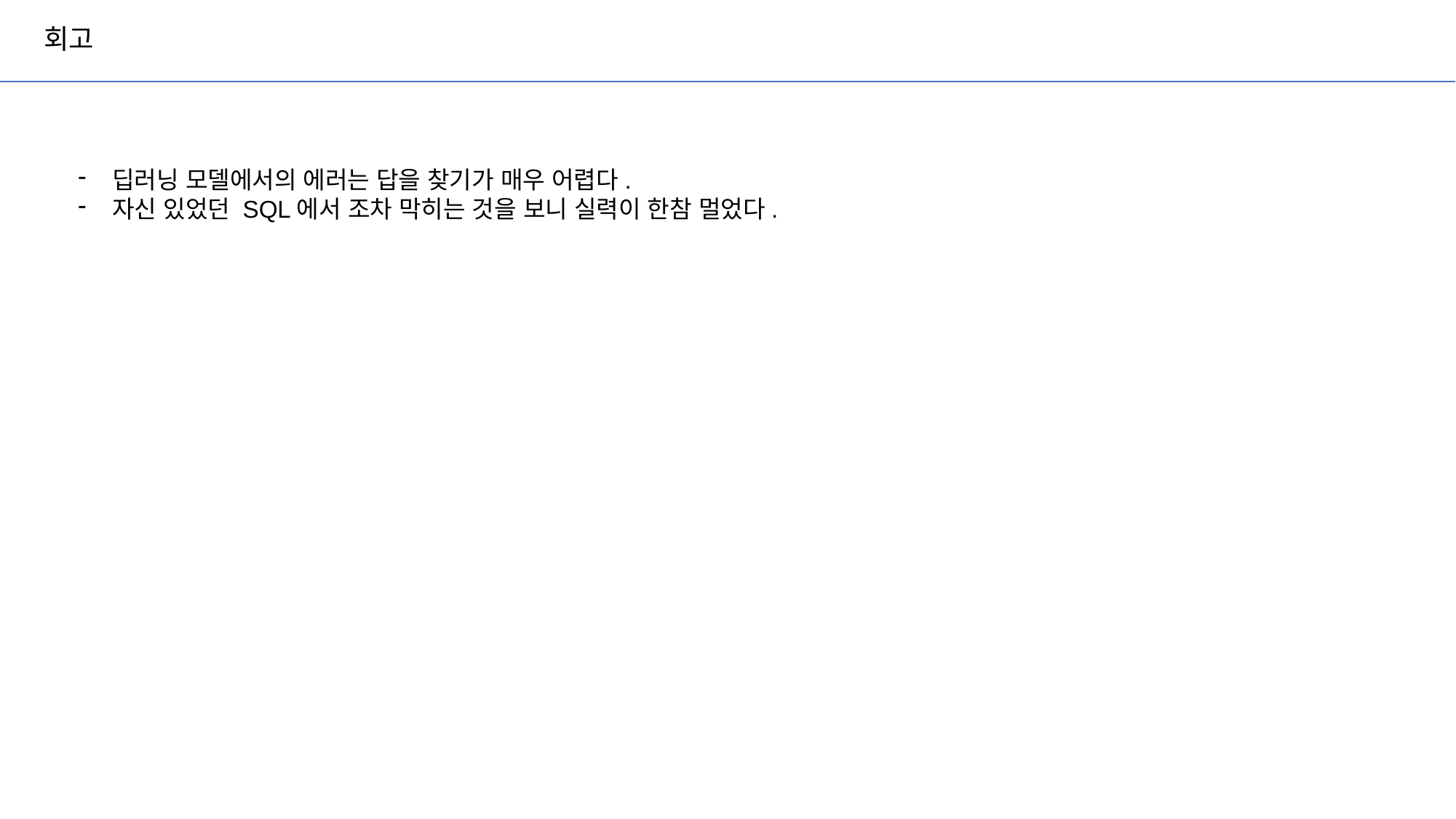

회고
딥러닝 모델에서의 에러는 답을 찾기가 매우 어렵다.
자신 있었던 SQL에서 조차 막히는 것을 보니 실력이 한참 멀었다.